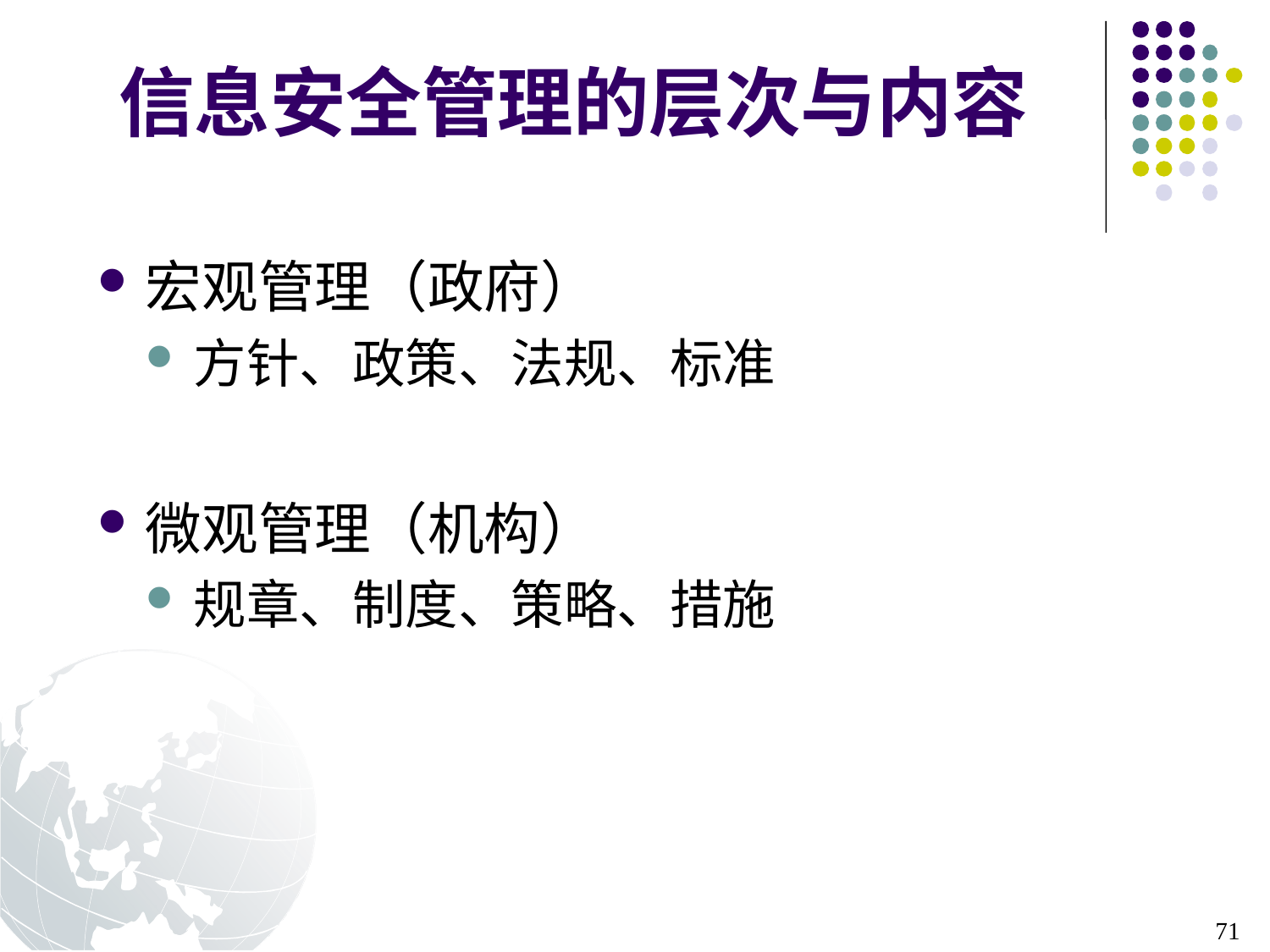

# 信息安全管理的层次与内容

宏观管理（政府）
方针、政策、法规、标准

微观管理（机构）
规章、制度、策略、措施